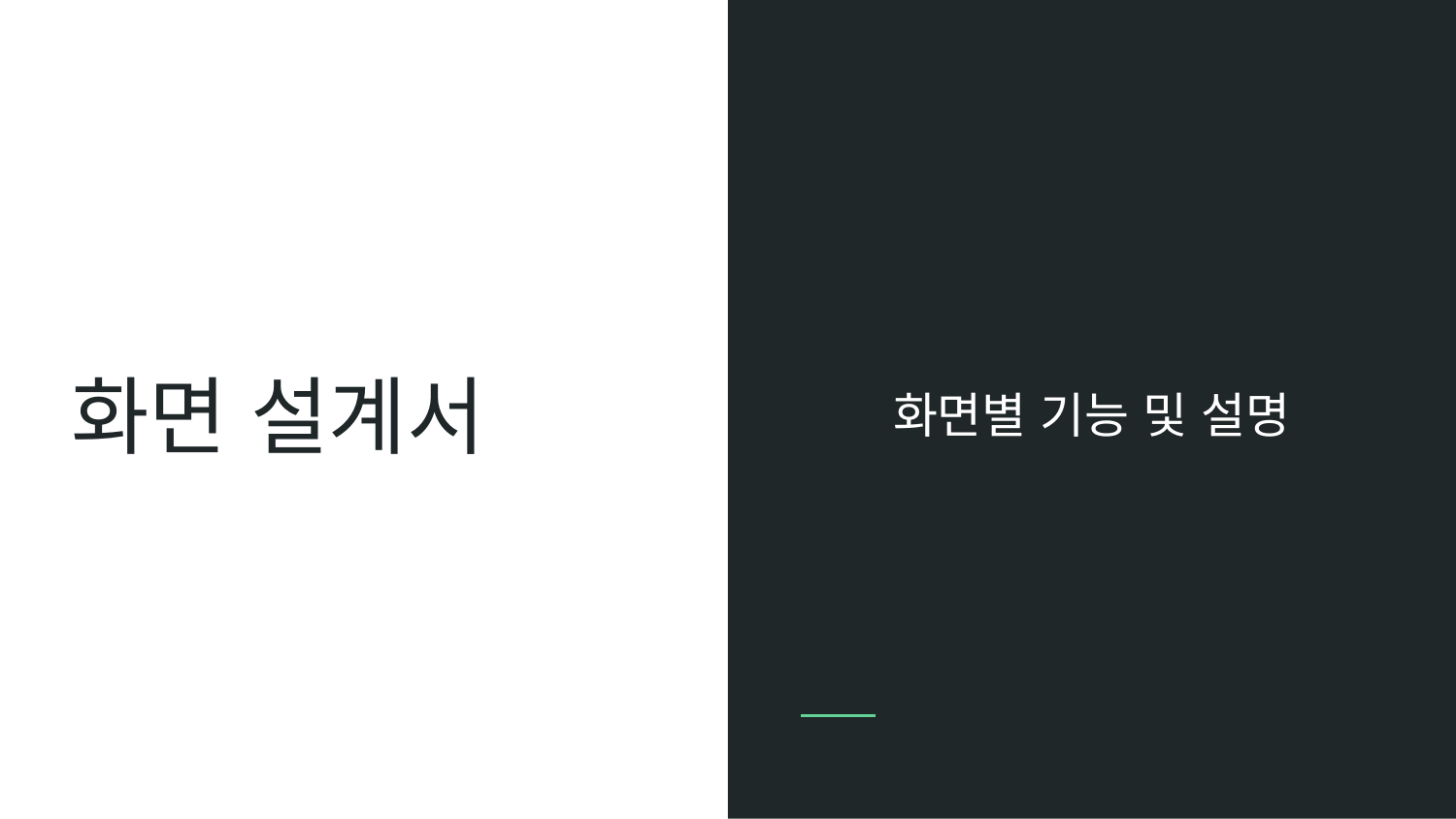

화면별 기능 및 설명
# 화면 설계서